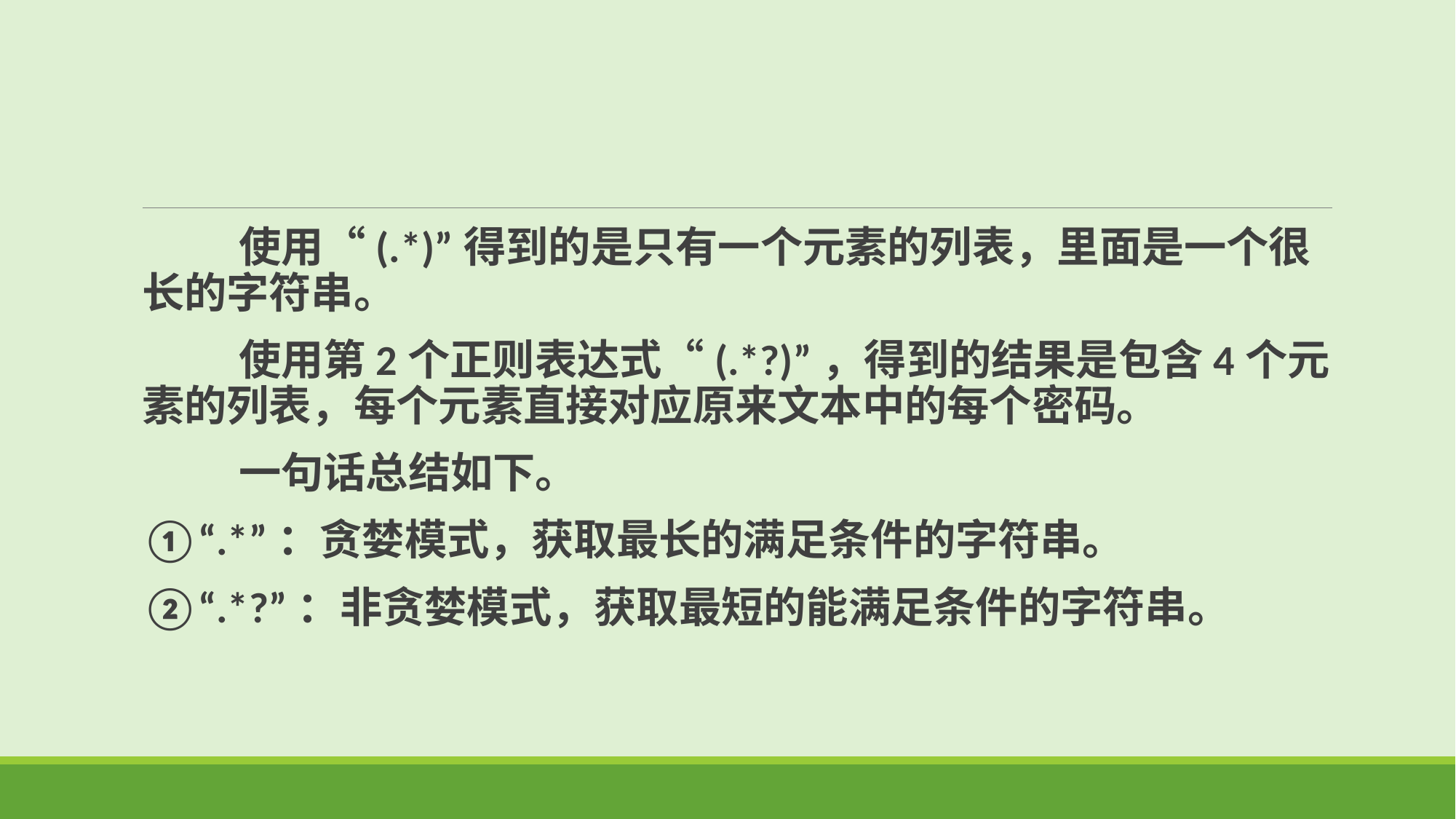

使用“(.*)”得到的是只有一个元素的列表，里面是一个很长的字符串。
         使用第2个正则表达式“(.*?)”，得到的结果是包含4个元素的列表，每个元素直接对应原来文本中的每个密码。
         一句话总结如下。
①“.*”：贪婪模式，获取最长的满足条件的字符串。
②“.*?”：非贪婪模式，获取最短的能满足条件的字符串。